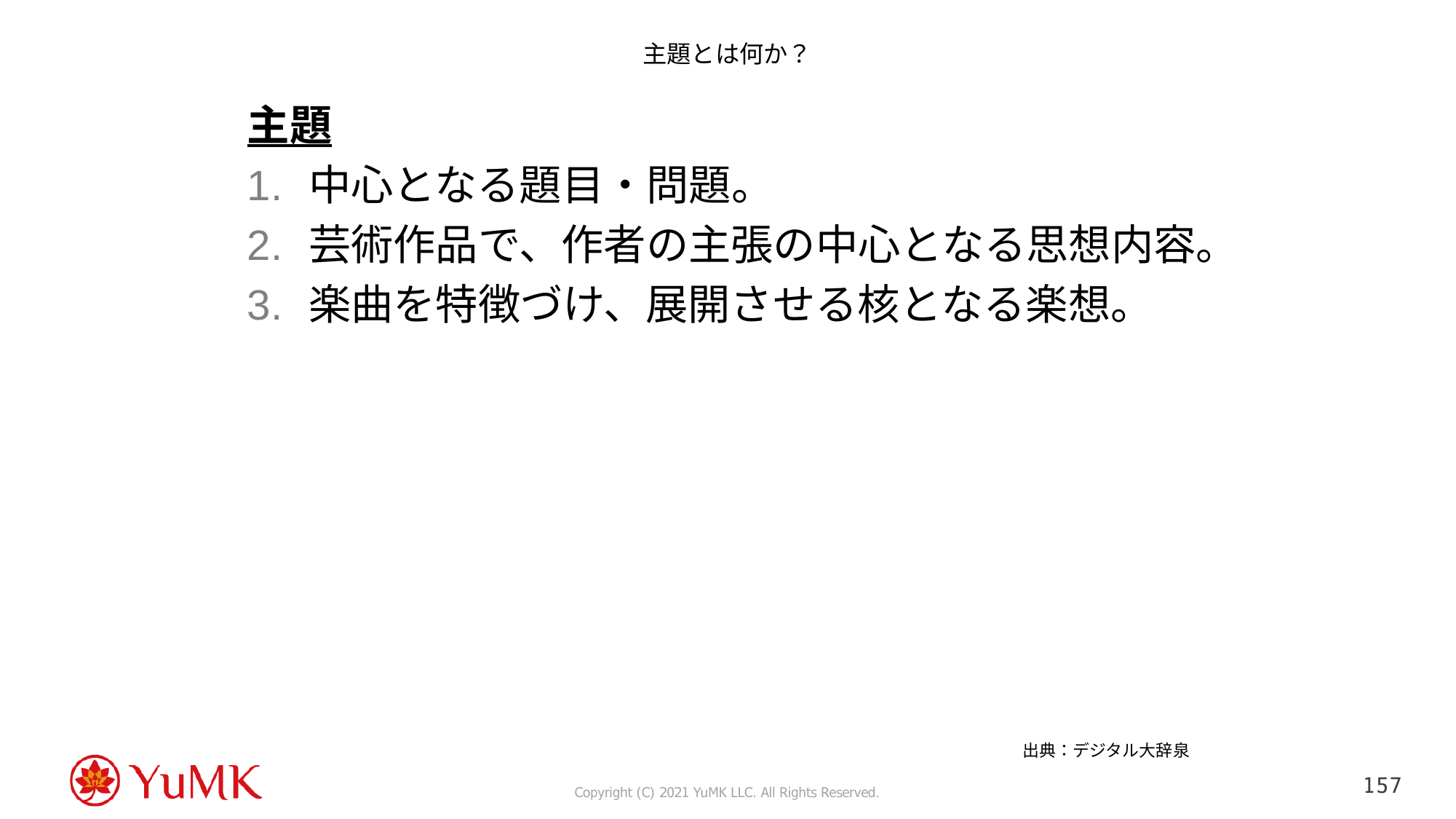

# 主題とは何か？
主題
中心となる題目・問題。
芸術作品で、作者の主張の中心となる思想内容。
楽曲を特徴づけ、展開させる核となる楽想。
出典：デジタル大辞泉
157